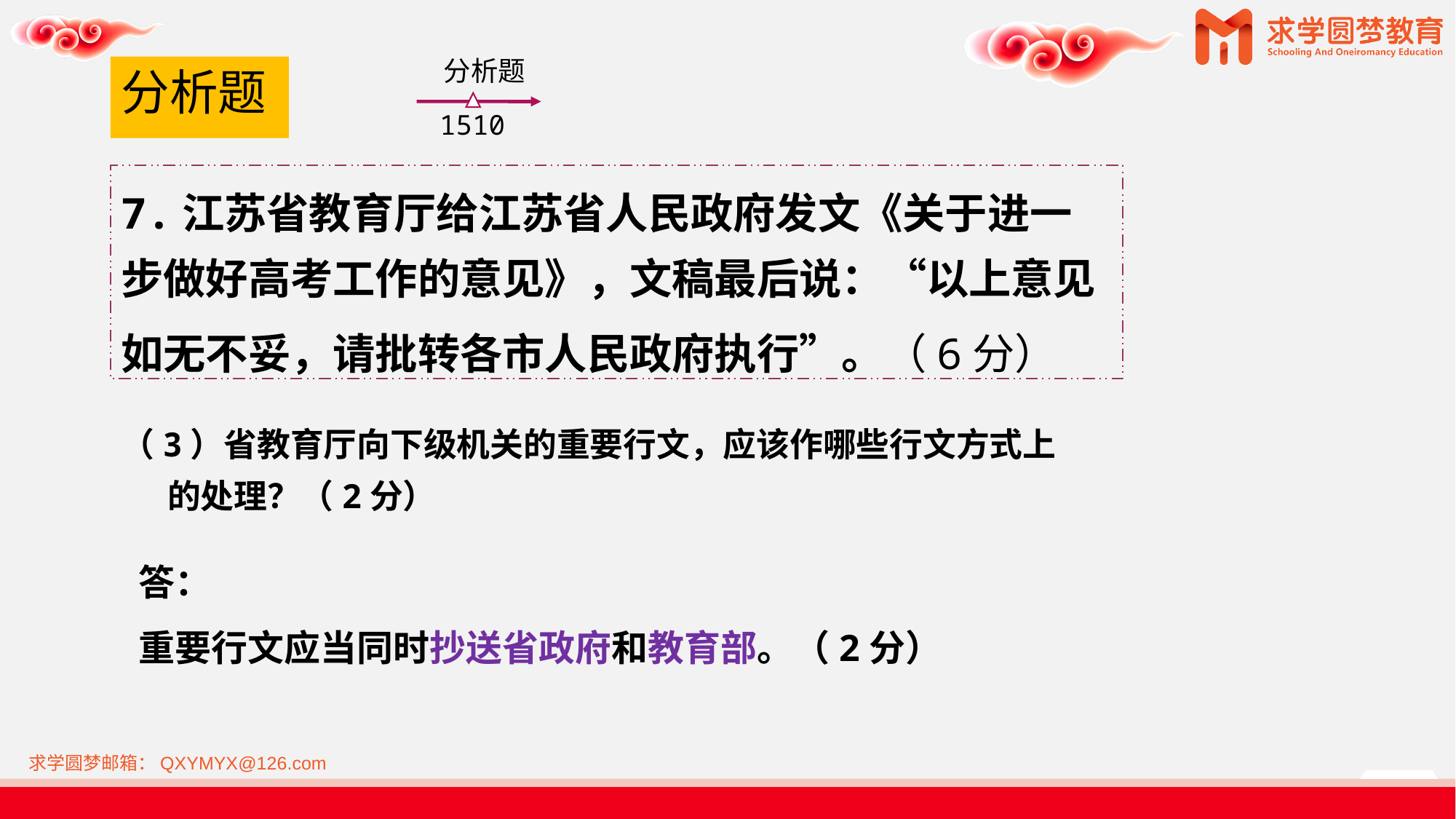

分析题

1510
# 分析题
7.江苏省教育厅给江苏省人民政府发文《关于进一步做好高考工作的意见》，文稿最后说：“以上意见
如无不妥，请批转各市人民政府执行”。（6分）
（3）省教育厅向下级机关的重要行文，应该作哪些行文方式上
     的处理？（2分）
答：
重要行文应当同时抄送省政府和教育部。（2分）